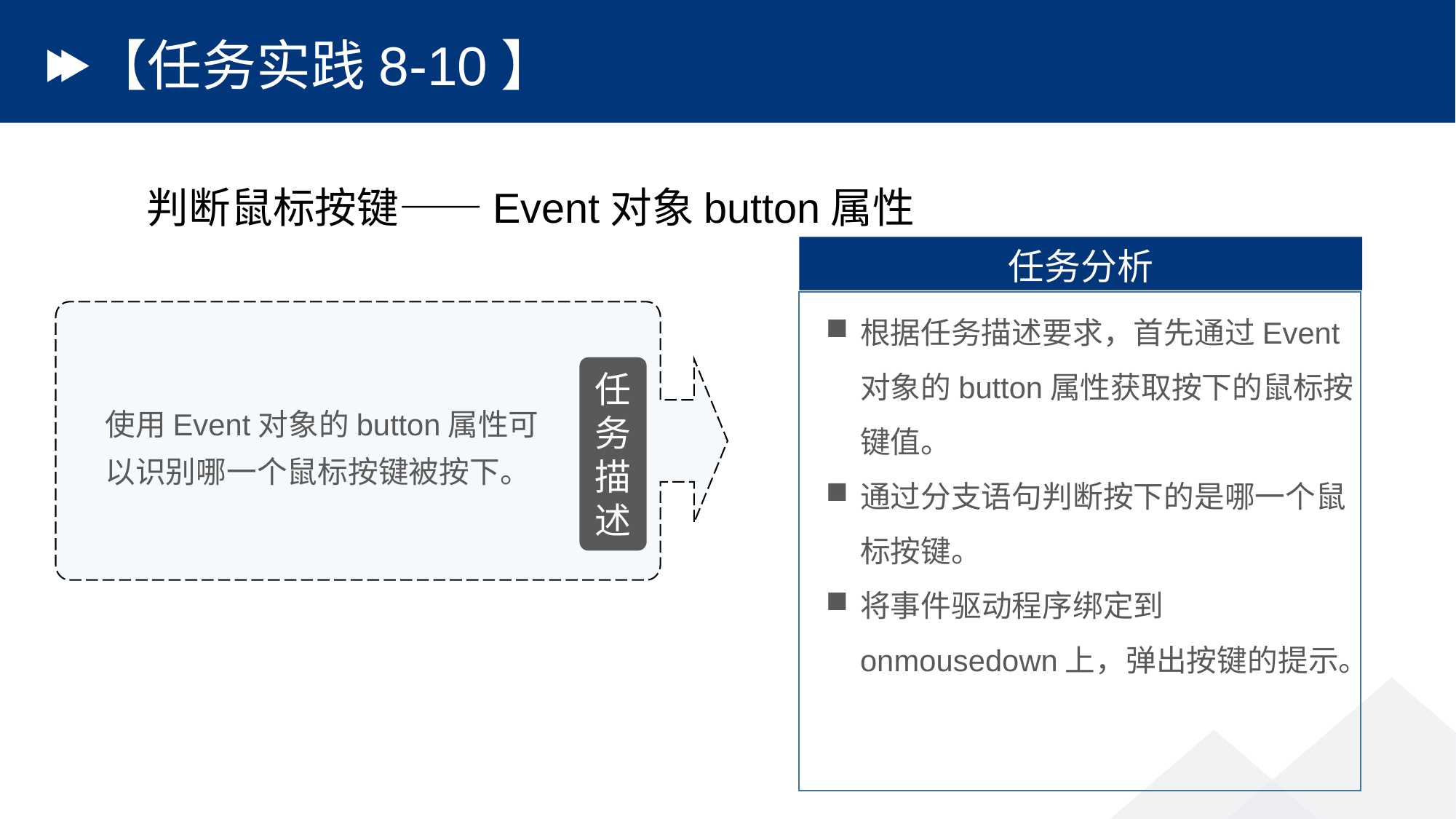

# 【任务实践8-10】
判断鼠标按键——Event对象button属性

任务分析
根据任务描述要求，首先通过Event对象的button属性获取按下的鼠标按键值。
通过分支语句判断按下的是哪一个鼠标按键。
将事件驱动程序绑定到onmousedown上，弹出按键的提示。

任务描述
使用Event对象的button属性可以识别哪一个鼠标按键被按下。